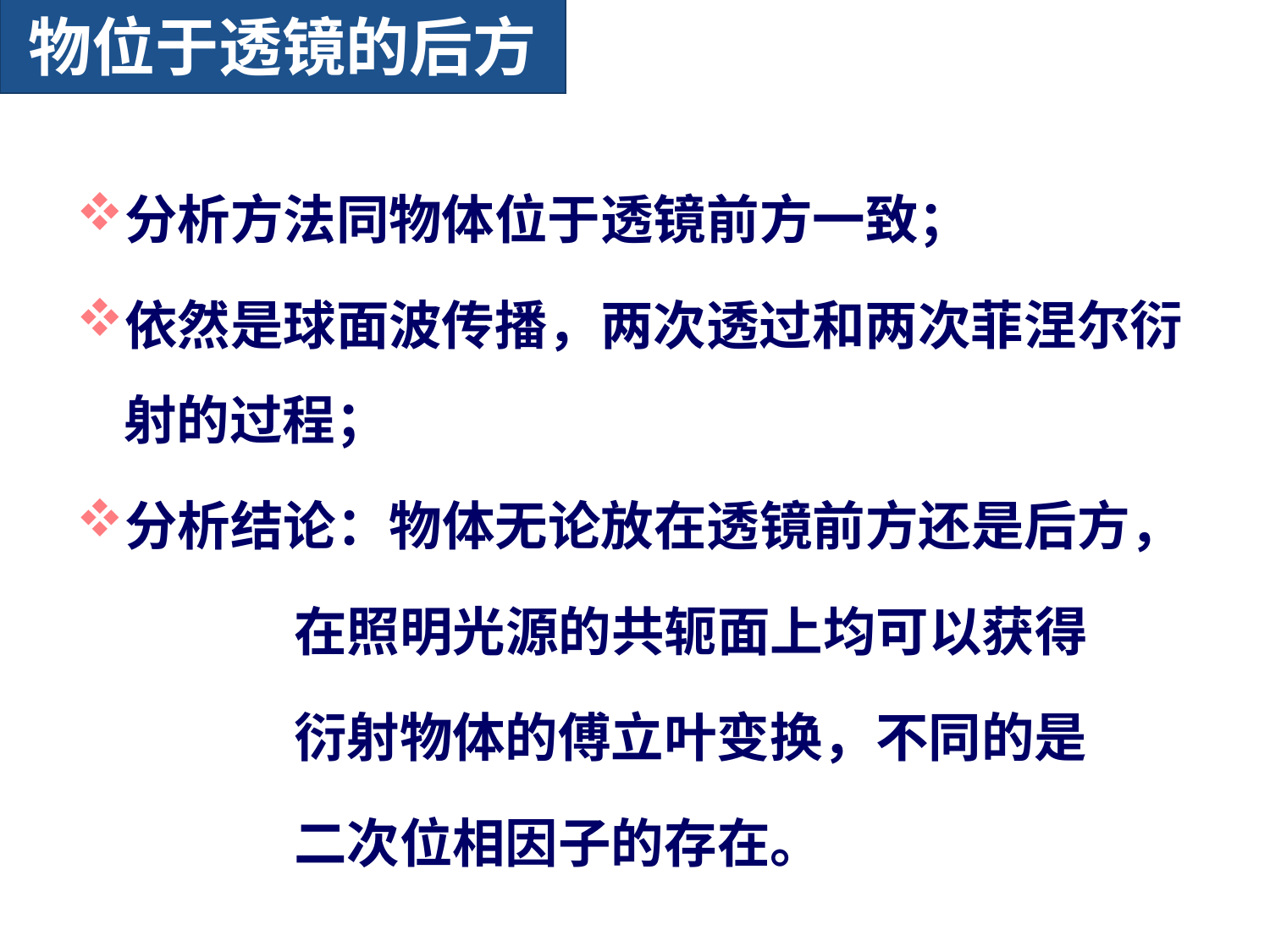

# 物位于透镜的后方
分析方法同物体位于透镜前方一致；
依然是球面波传播，两次透过和两次菲涅尔衍射的过程；
分析结论：物体无论放在透镜前方还是后方，
                 在照明光源的共轭面上均可以获得
                 衍射物体的傅立叶变换，不同的是
                 二次位相因子的存在。